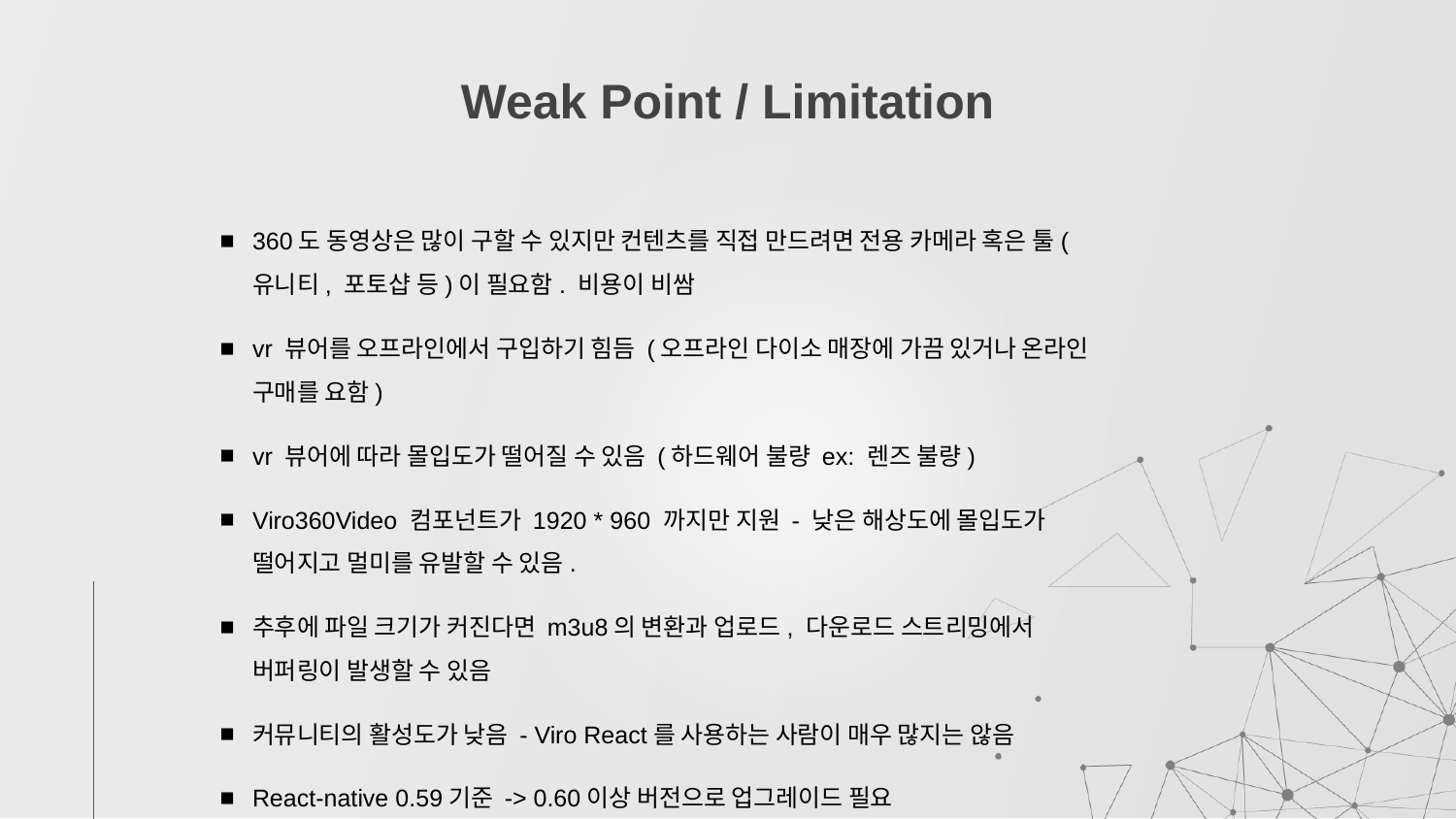

# Weak Point / Limitation
360도 동영상은 많이 구할 수 있지만 컨텐츠를 직접 만드려면 전용 카메라 혹은 툴(유니티, 포토샵 등)이 필요함. 비용이 비쌈
vr 뷰어를 오프라인에서 구입하기 힘듬 (오프라인 다이소 매장에 가끔 있거나 온라인 구매를 요함)
vr 뷰어에 따라 몰입도가 떨어질 수 있음 (하드웨어 불량 ex: 렌즈 불량)
Viro360Video 컴포넌트가 1920 * 960 까지만 지원 - 낮은 해상도에 몰입도가 떨어지고 멀미를 유발할 수 있음.
추후에 파일 크기가 커진다면 m3u8의 변환과 업로드, 다운로드 스트리밍에서 버퍼링이 발생할 수 있음
커뮤니티의 활성도가 낮음 - Viro React를 사용하는 사람이 매우 많지는 않음
React-native 0.59기준 -> 0.60이상 버전으로 업그레이드 필요